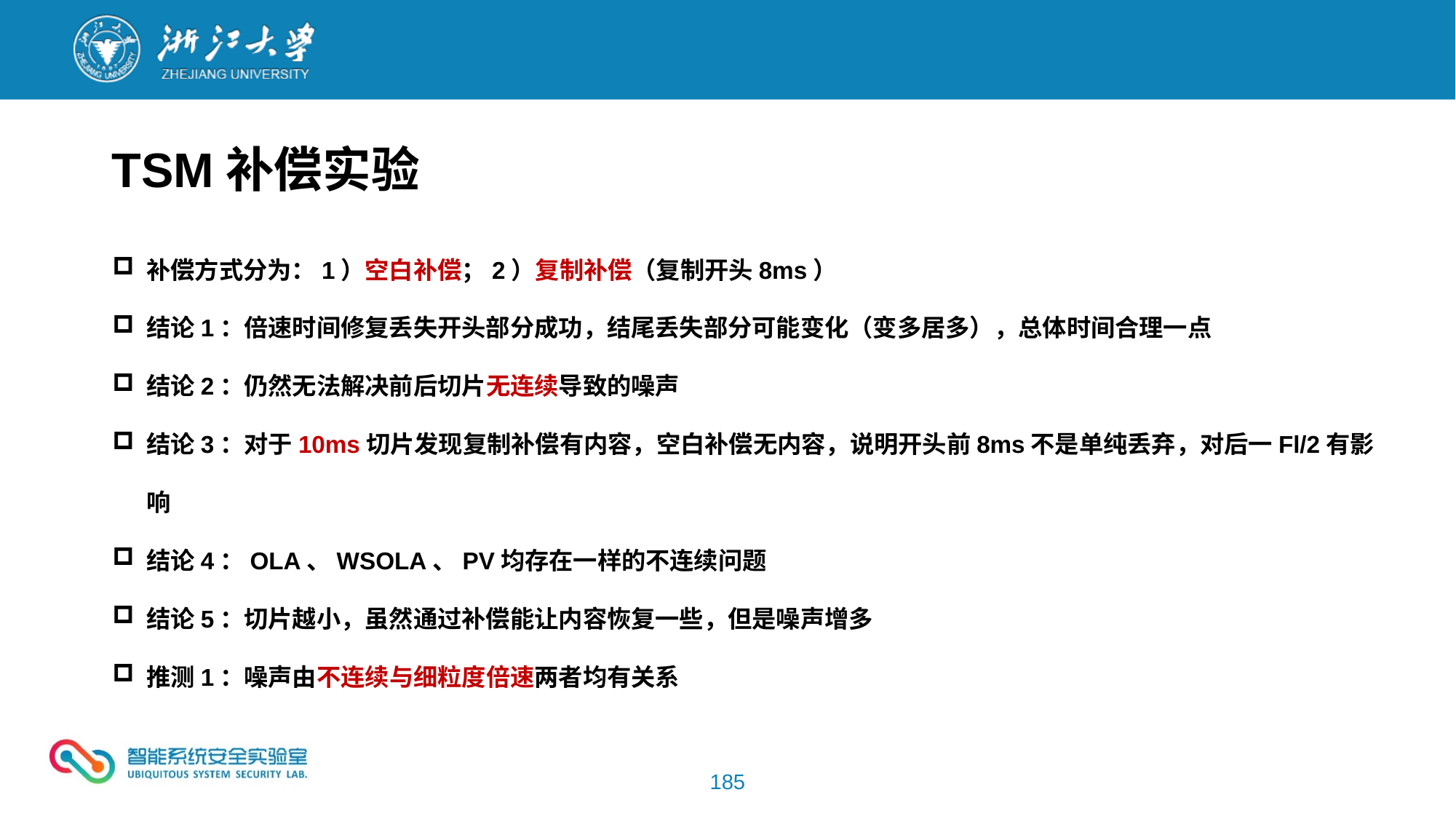

TSM补偿实验
补偿方式分为：1）空白补偿；2）复制补偿（复制开头8ms）
结论1：倍速时间修复丢失开头部分成功，结尾丢失部分可能变化（变多居多），总体时间合理一点
结论2：仍然无法解决前后切片无连续导致的噪声
结论3：对于10ms切片发现复制补偿有内容，空白补偿无内容，说明开头前8ms不是单纯丢弃，对后一Fl/2有影响
结论4：OLA、WSOLA、PV均存在一样的不连续问题
结论5：切片越小，虽然通过补偿能让内容恢复一些，但是噪声增多
推测1：噪声由不连续与细粒度倍速两者均有关系